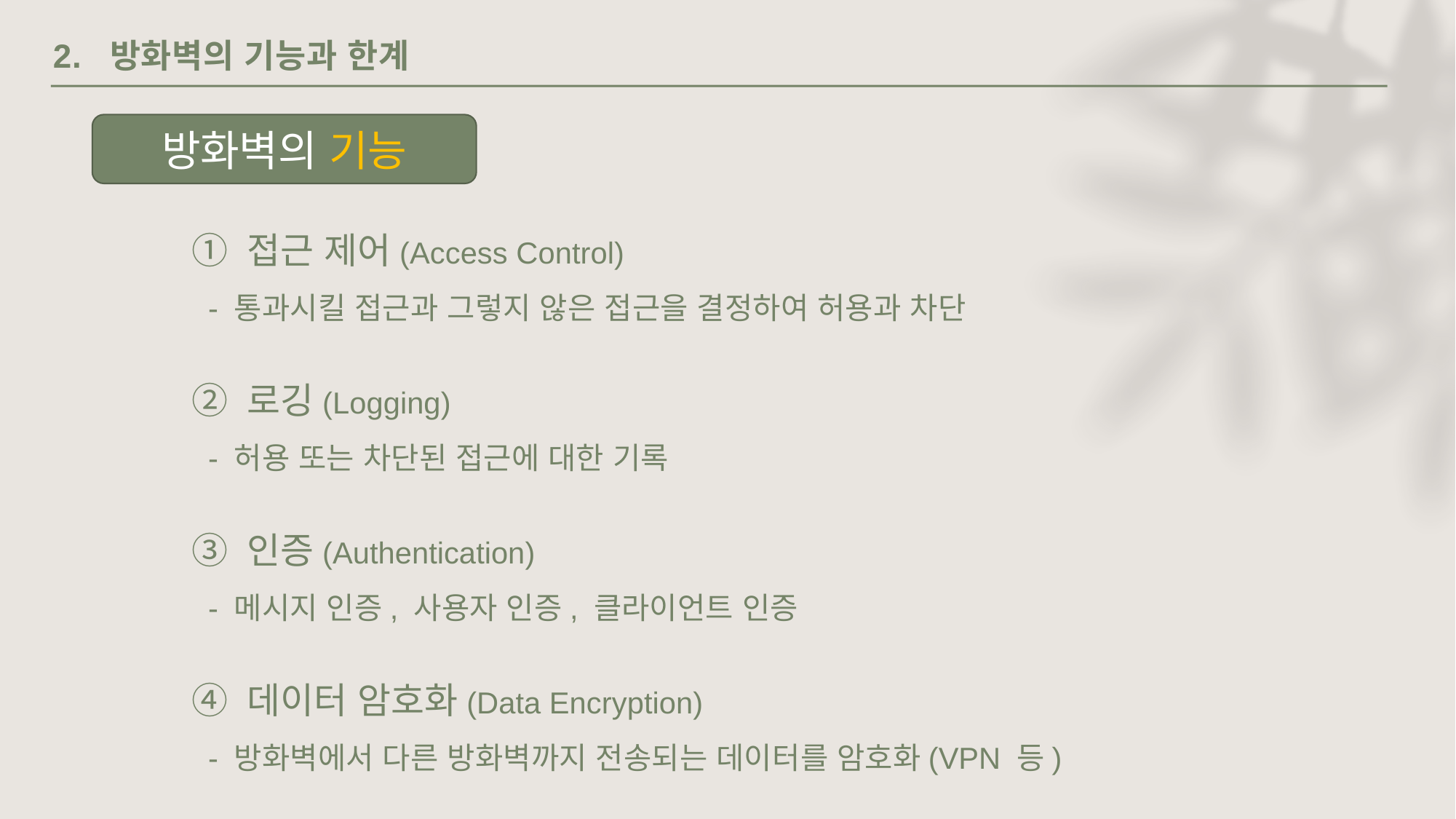

2.  방화벽의 기능과 한계

방화벽의 기능
① 접근 제어(Access Control)
  - 통과시킬 접근과 그렇지 않은 접근을 결정하여 허용과 차단
② 로깅(Logging)
  - 허용 또는 차단된 접근에 대한 기록
③ 인증(Authentication)
  - 메시지 인증, 사용자 인증, 클라이언트 인증
④ 데이터 암호화(Data Encryption)
  - 방화벽에서 다른 방화벽까지 전송되는 데이터를 암호화(VPN 등)